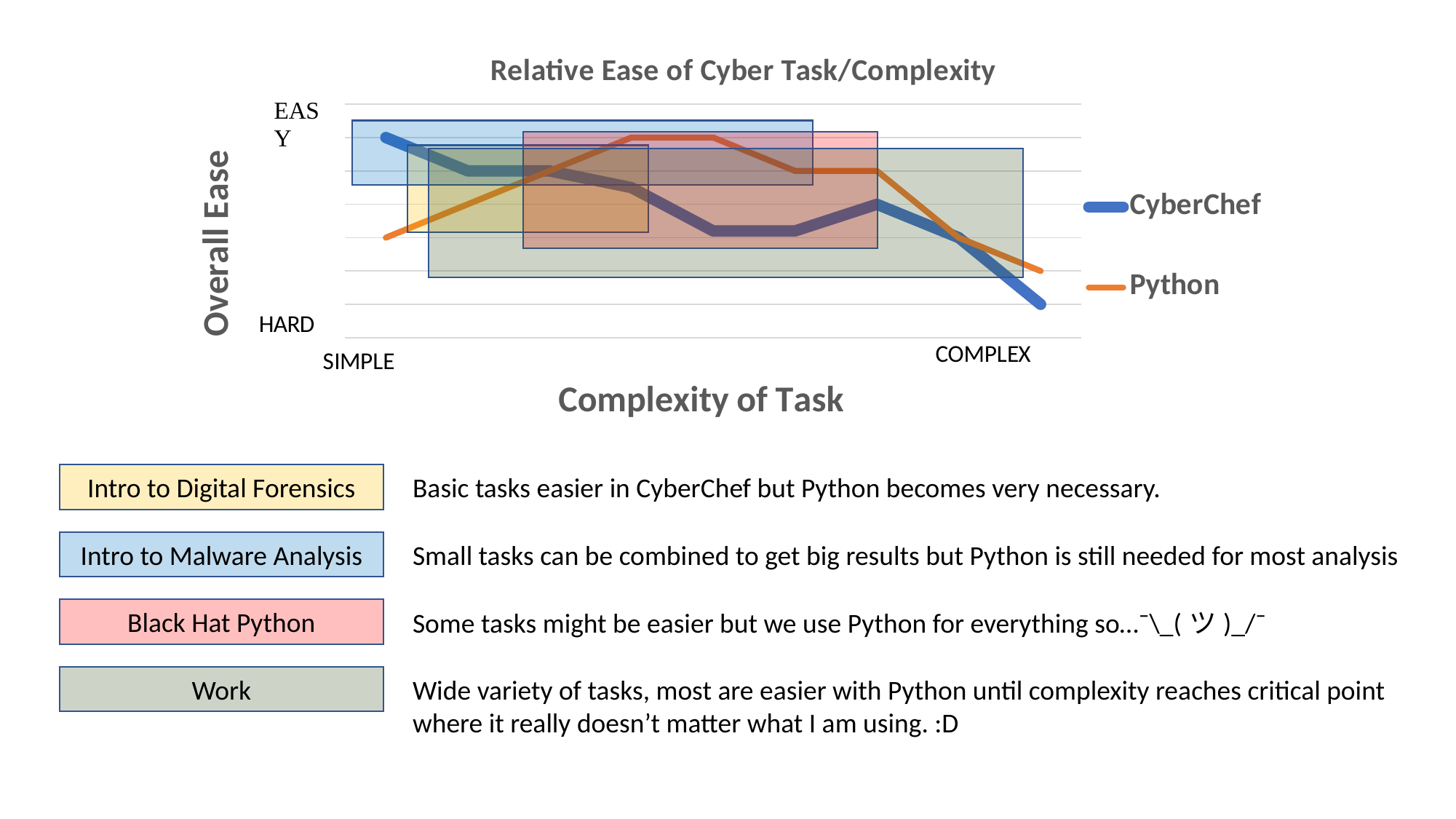

### Chart: Relative Ease of Cyber Task/Complexity

| Category | CyberChef | Python |
|---|---|---|

Intro to Digital Forensics
Basic tasks easier in CyberChef but Python becomes very necessary.
Intro to Malware Analysis
Small tasks can be combined to get big results but Python is still needed for most analysis
Black Hat Python
Some tasks might be easier but we use Python for everything so…¯\_(ツ)_/¯
Work
Wide variety of tasks, most are easier with Python until complexity reaches critical point where it really doesn’t matter what I am using. :D